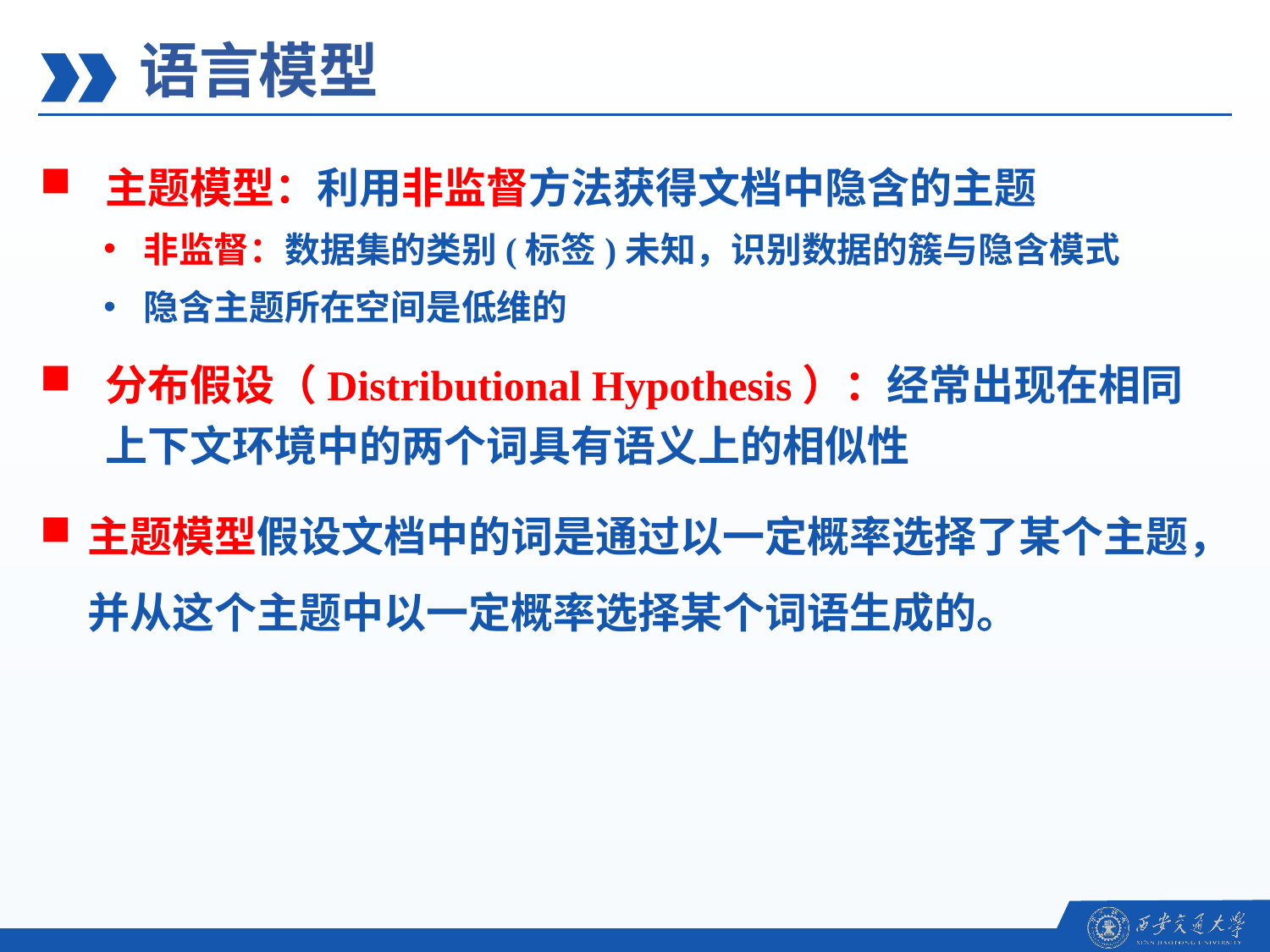

语言模型
主题模型：利用非监督方法获得文档中隐含的主题
非监督：数据集的类别(标签)未知，识别数据的簇与隐含模式
隐含主题所在空间是低维的
分布假设（Distributional Hypothesis）：经常出现在相同上下文环境中的两个词具有语义上的相似性
主题模型假设文档中的词是通过以一定概率选择了某个主题，并从这个主题中以一定概率选择某个词语生成的。